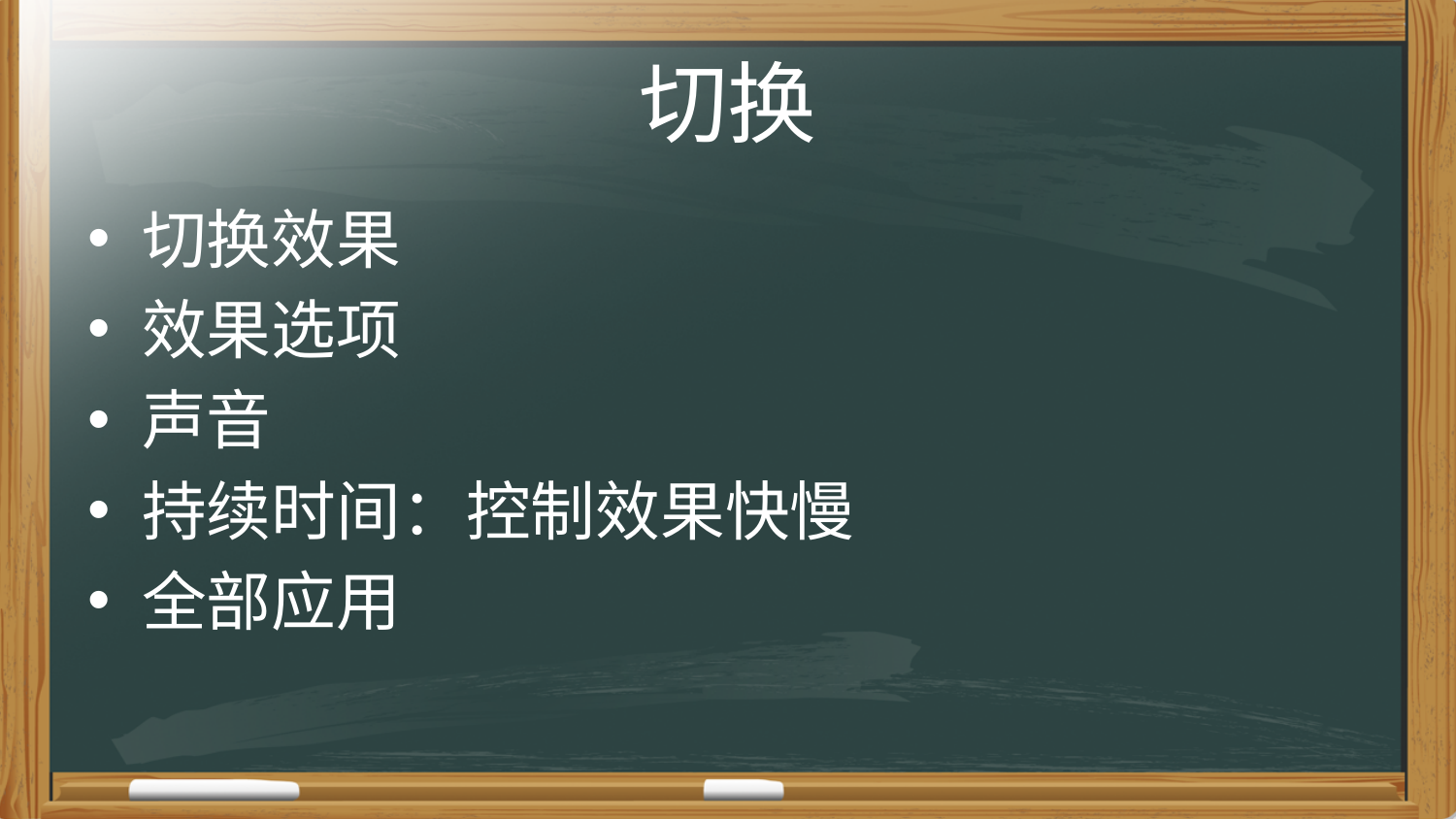

# 切换
切换效果
效果选项
声音
持续时间：控制效果快慢
全部应用